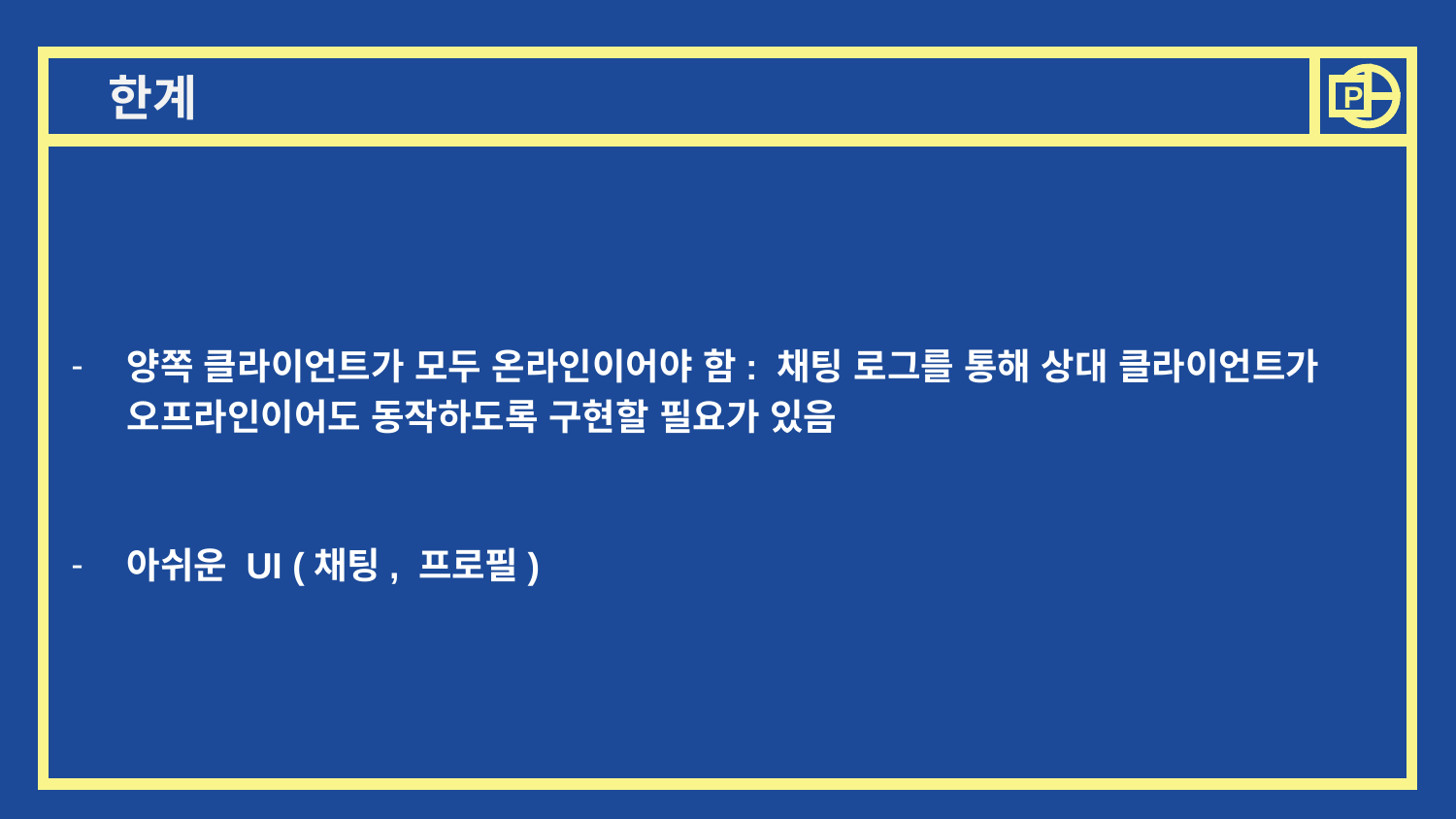

한계

P
양쪽 클라이언트가 모두 온라인이어야 함: 채팅 로그를 통해 상대 클라이언트가 오프라인이어도 동작하도록 구현할 필요가 있음

아쉬운 UI (채팅, 프로필)